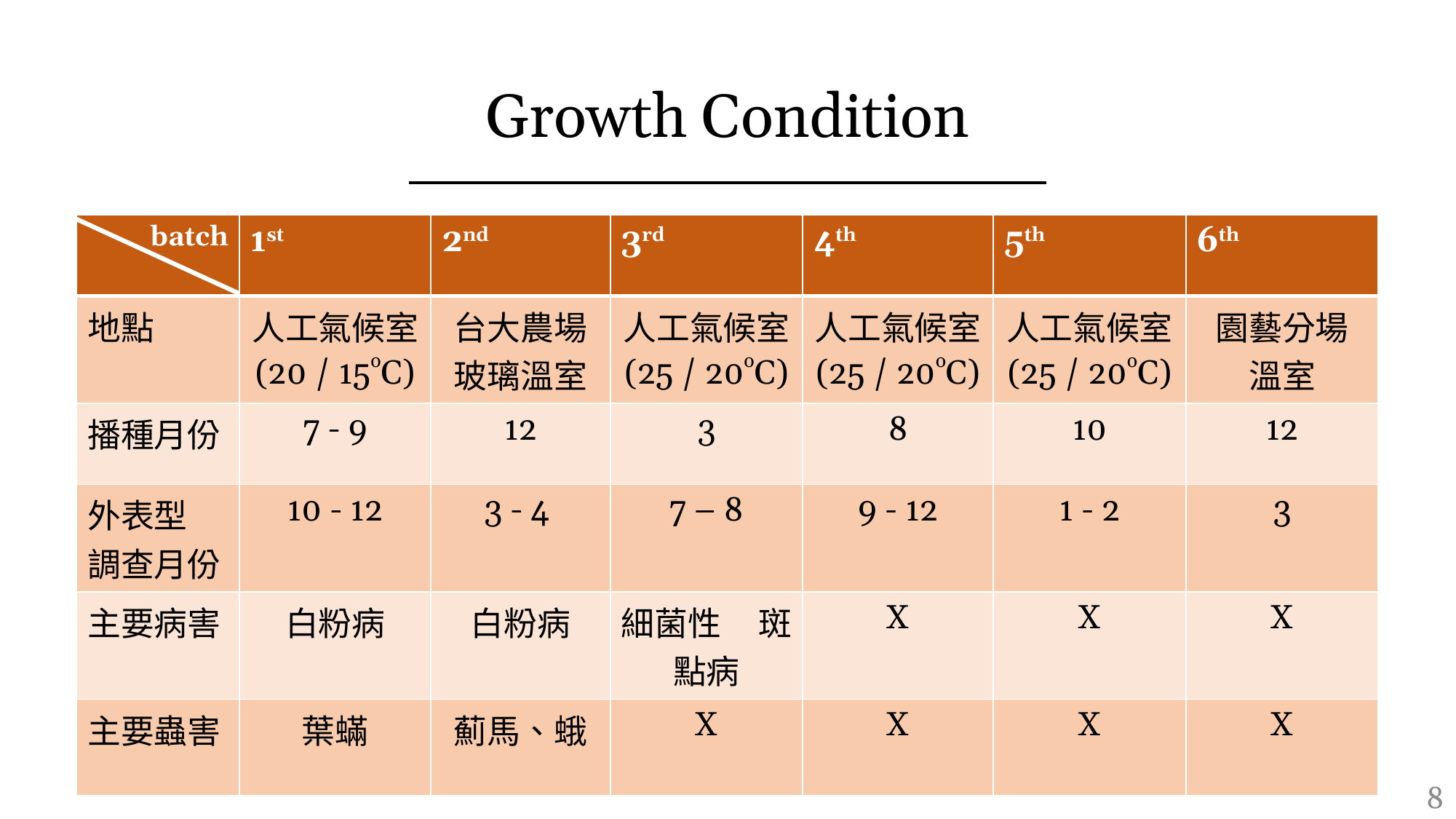

# Growth Condition
| batch | 1st | 2nd | 3rd | 4th | 5th | 6th |
| --- | --- | --- | --- | --- | --- | --- |
| 地點 | 人工氣候室 (20 / 15oC) | 台大農場玻璃溫室 | 人工氣候室 (25 / 20oC) | 人工氣候室 (25 / 20oC) | 人工氣候室 (25 / 20oC) | 園藝分場 溫室 |
| 播種月份 | 7 - 9 | 12 | 3 | 8 | 10 | 12 |
| 外表型 調查月份 | 10 - 12 | 3 - 4 | 7 – 8 | 9 - 12 | 1 - 2 | 3 |
| 主要病害 | 白粉病 | 白粉病 | 細菌性 斑點病 | X | X | X |
| 主要蟲害 | 葉蟎 | 薊馬、蛾 | X | X | X | X |
8